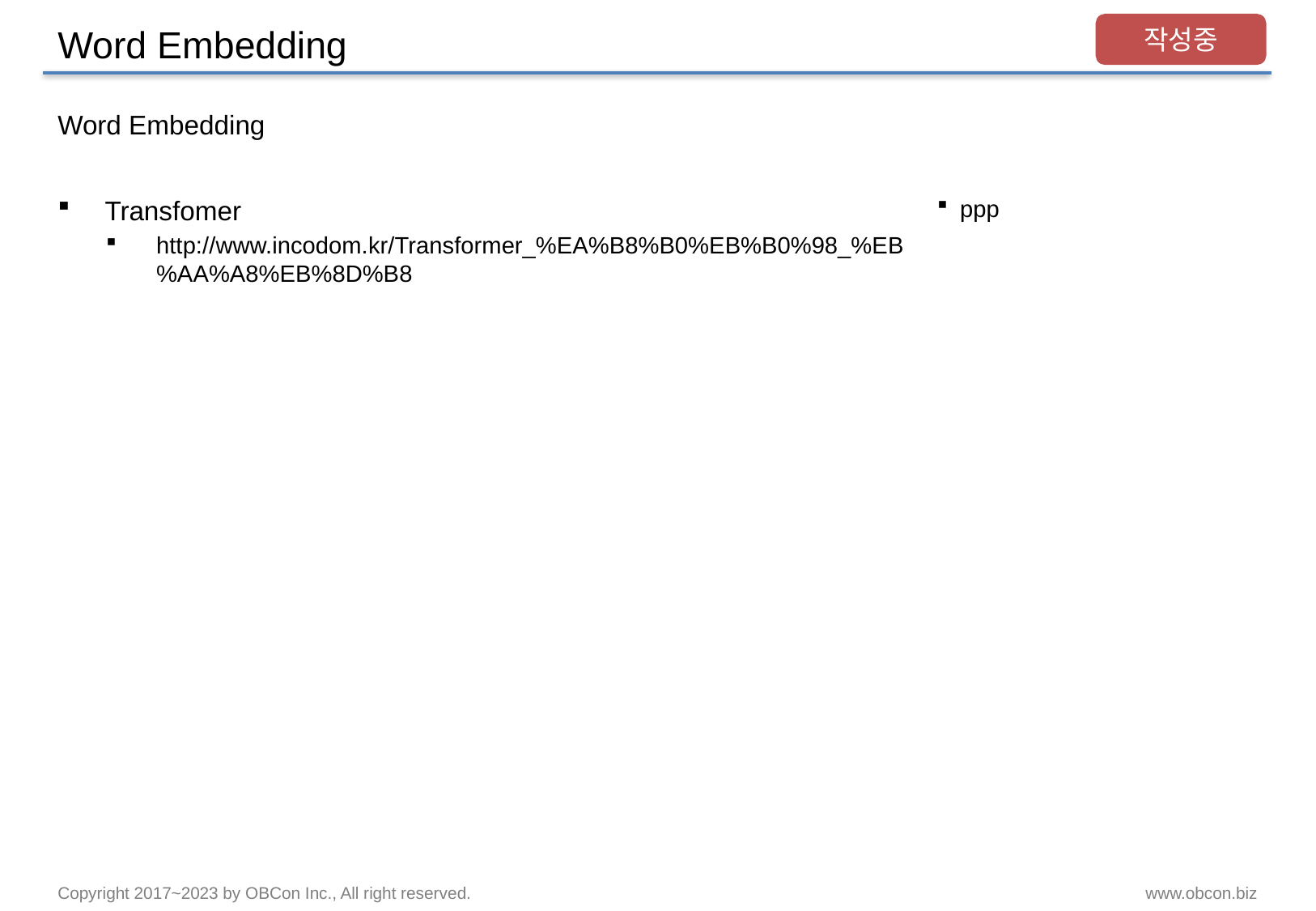

# Word Embedding
작성중
Word Embedding
Transfomer
http://www.incodom.kr/Transformer_%EA%B8%B0%EB%B0%98_%EB%AA%A8%EB%8D%B8

ppp